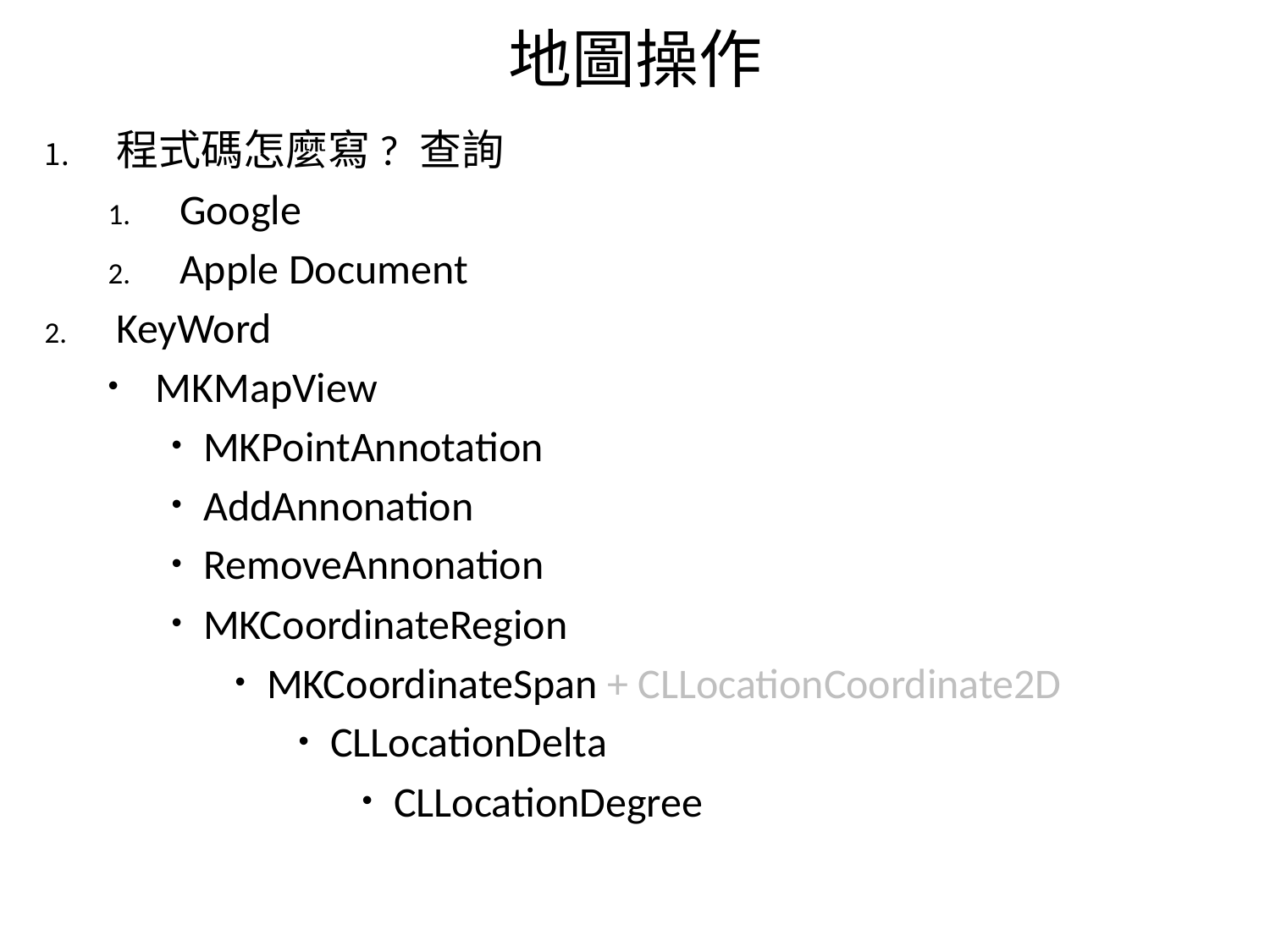

# 地圖操作
程式碼怎麼寫? 查詢
Google
Apple Document
KeyWord
MKMapView
MKPointAnnotation
AddAnnonation
RemoveAnnonation
MKCoordinateRegion
MKCoordinateSpan + CLLocationCoordinate2D
CLLocationDelta
CLLocationDegree